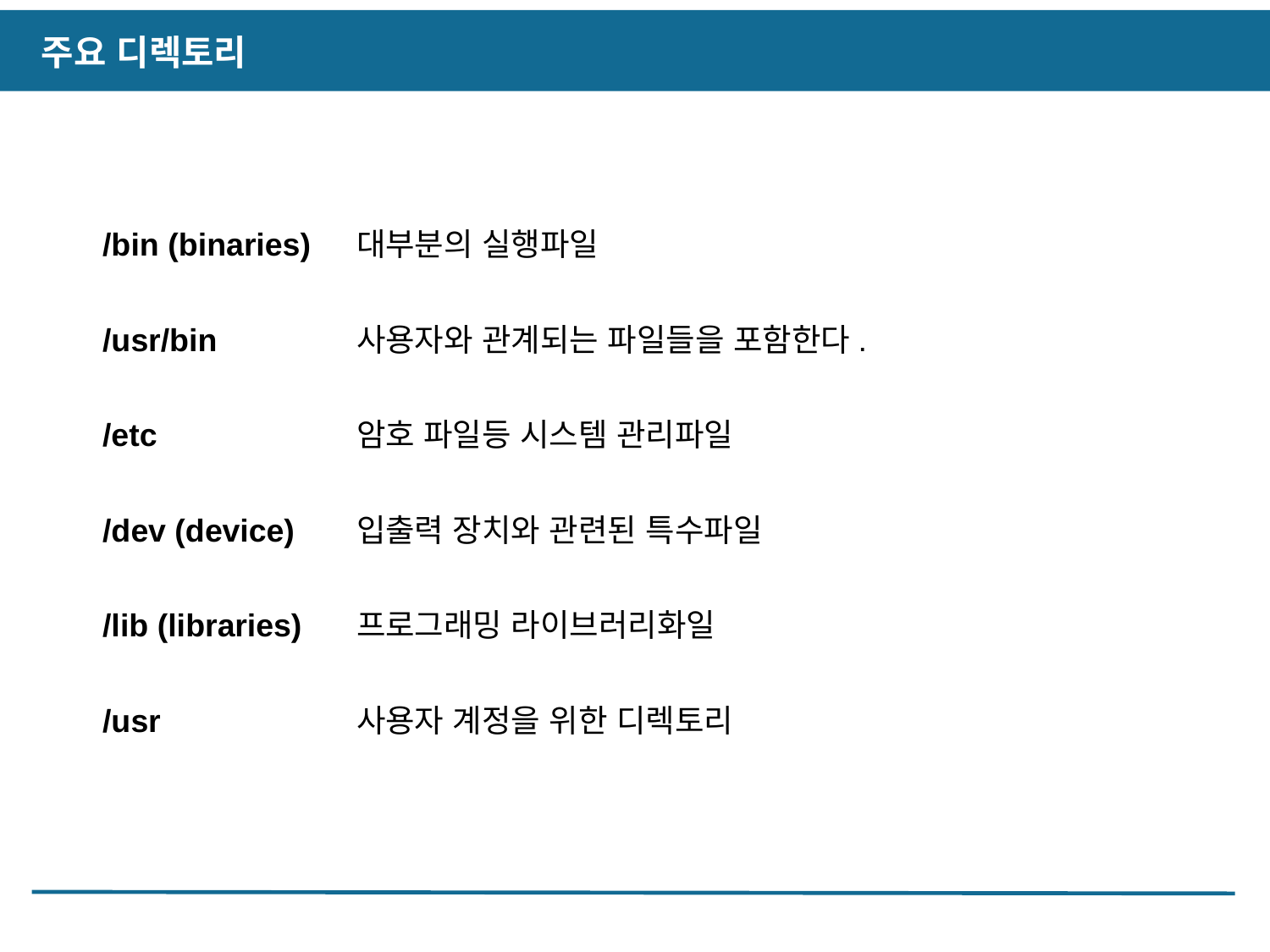

주요 디렉토리
/bin (binaries)	대부분의 실행파일
/usr/bin		사용자와 관계되는 파일들을 포함한다.
/etc		암호 파일등 시스템 관리파일
/dev (device)	입출력 장치와 관련된 특수파일
/lib (libraries)	프로그래밍 라이브러리화일
/usr		사용자 계정을 위한 디렉토리